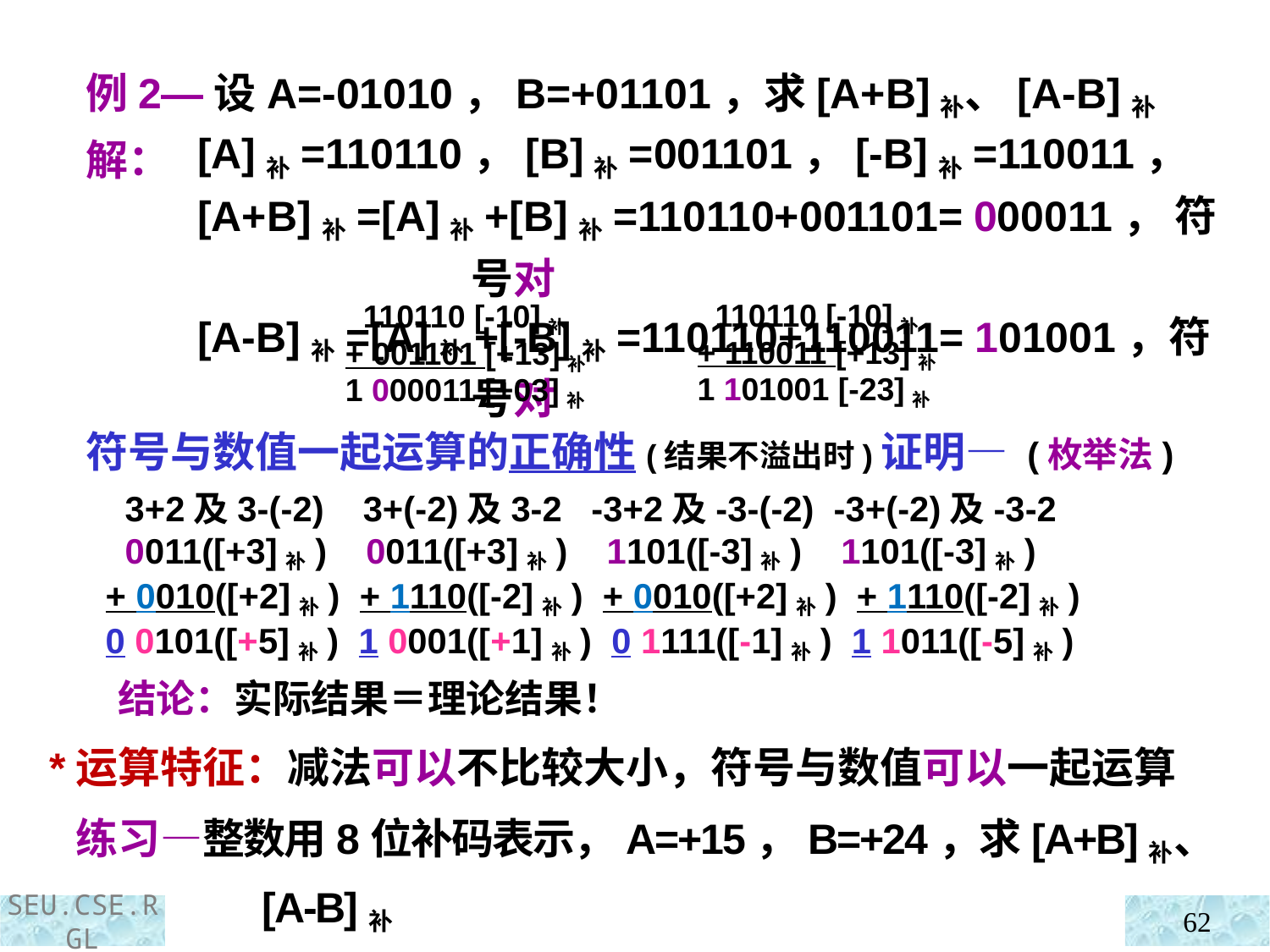

例2—设A=-01010，B=+01101，求[A+B]补、[A-B]补
    解：
[A]补=110110，[B]补=001101，[-B]补=110011，
[A+B]补=[A]补+[B]补=110110+001101= 000011， 符号对
[A-B]补=[A]补+[-B]补=110110+110011= 101001，符号对
  110110 [-10]补
+ 110011 [+13]补
1 101001 [-23]补
  110110 [-10]补
+ 001101 [+13]补
1 000011 [+03]补
    符号与数值一起运算的正确性(结果不溢出时)证明— (枚举法)
         3+2及3-(-2)    3+(-2)及3-2   -3+2及-3-(-2)  -3+(-2)及-3-2
         0011([+3]补)    0011([+3]补)    1101([-3]补)    1101([-3]补)
       + 0010([+2]补)  + 1110([-2]补)  + 0010([+2]补)  + 1110([-2]补)
       0 0101([+5]补)  1 0001([+1]补)  0 1111([-1]补)  1 1011([-5]补)
        结论：实际结果＝理论结果！
 *运算特征：减法可以不比较大小，符号与数值可以一起运算
   练习—整数用8位补码表示，A=+15，B=+24，求[A+B]补、[A-B]补
62